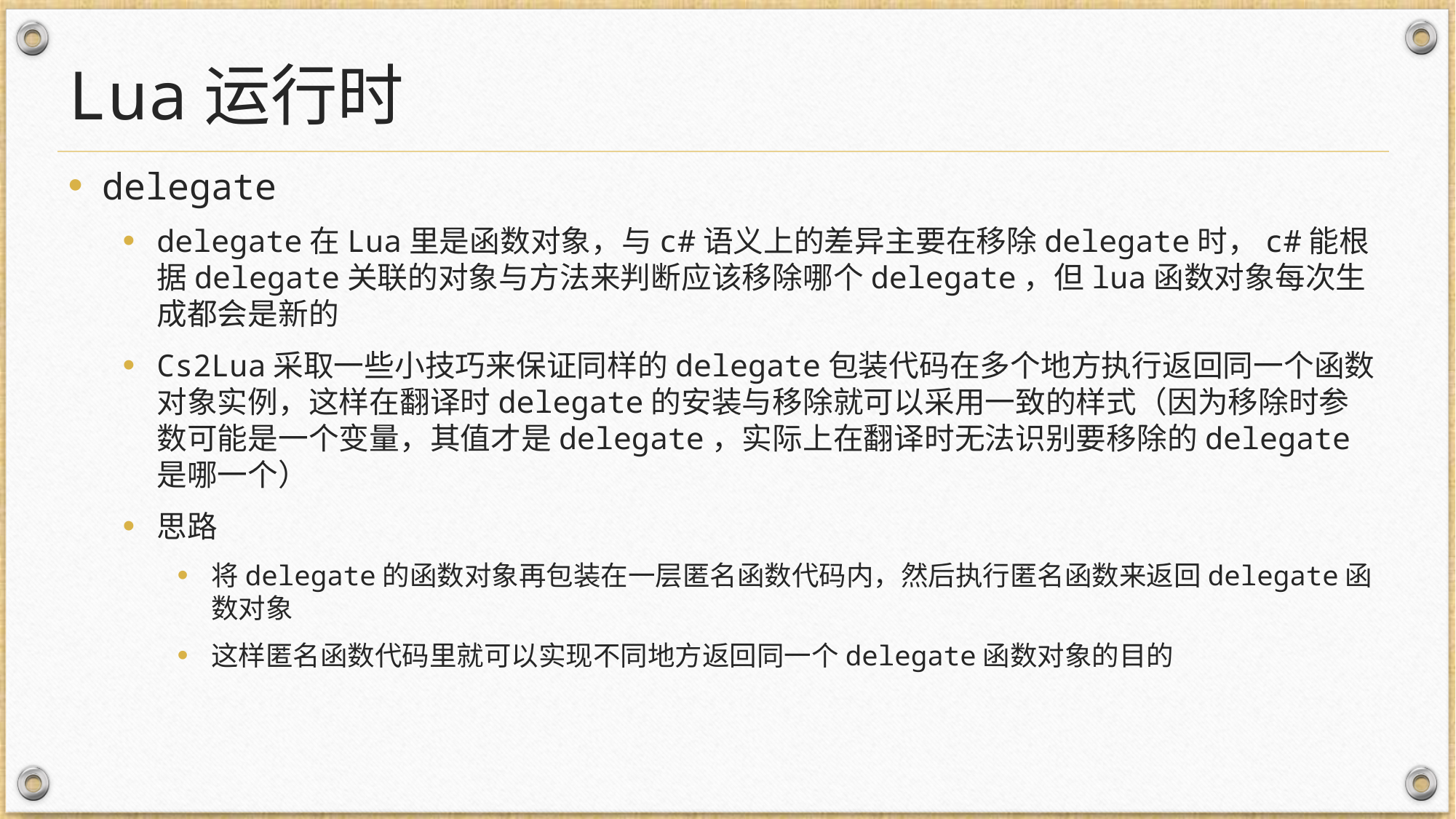

# Lua运行时
delegate
delegate在Lua里是函数对象，与c#语义上的差异主要在移除delegate时，c#能根据delegate关联的对象与方法来判断应该移除哪个delegate，但lua函数对象每次生成都会是新的
Cs2Lua采取一些小技巧来保证同样的delegate包装代码在多个地方执行返回同一个函数对象实例，这样在翻译时delegate的安装与移除就可以采用一致的样式（因为移除时参数可能是一个变量，其值才是delegate，实际上在翻译时无法识别要移除的delegate是哪一个）
思路
将delegate的函数对象再包装在一层匿名函数代码内，然后执行匿名函数来返回delegate函数对象
这样匿名函数代码里就可以实现不同地方返回同一个delegate函数对象的目的